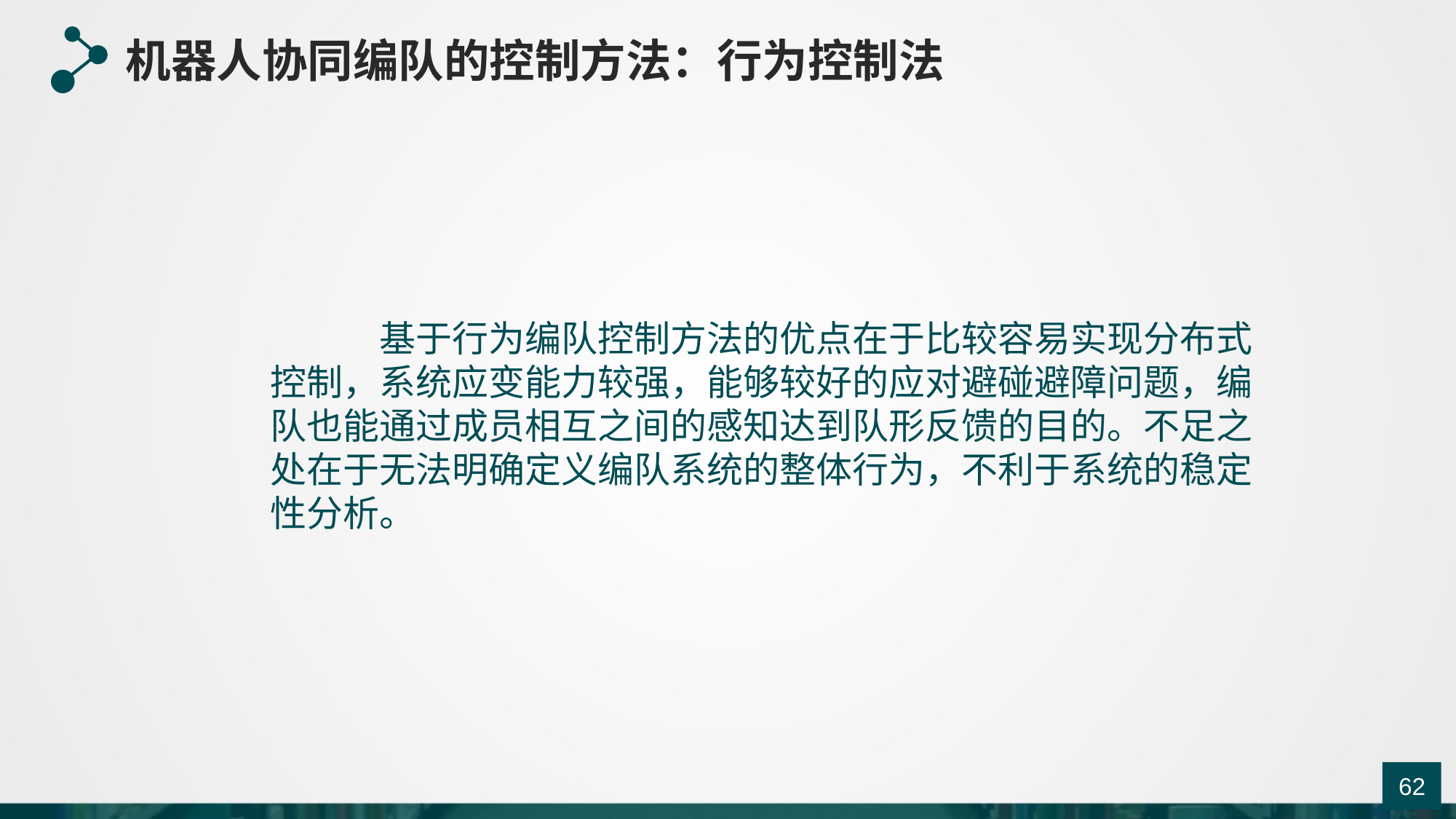

机器人协同编队的控制方法：行为控制法
	基于行为编队控制方法的优点在于比较容易实现分布式控制，系统应变能力较强，能够较好的应对避碰避障问题，编队也能通过成员相互之间的感知达到队形反馈的目的。不足之处在于无法明确定义编队系统的整体行为，不利于系统的稳定性分析。